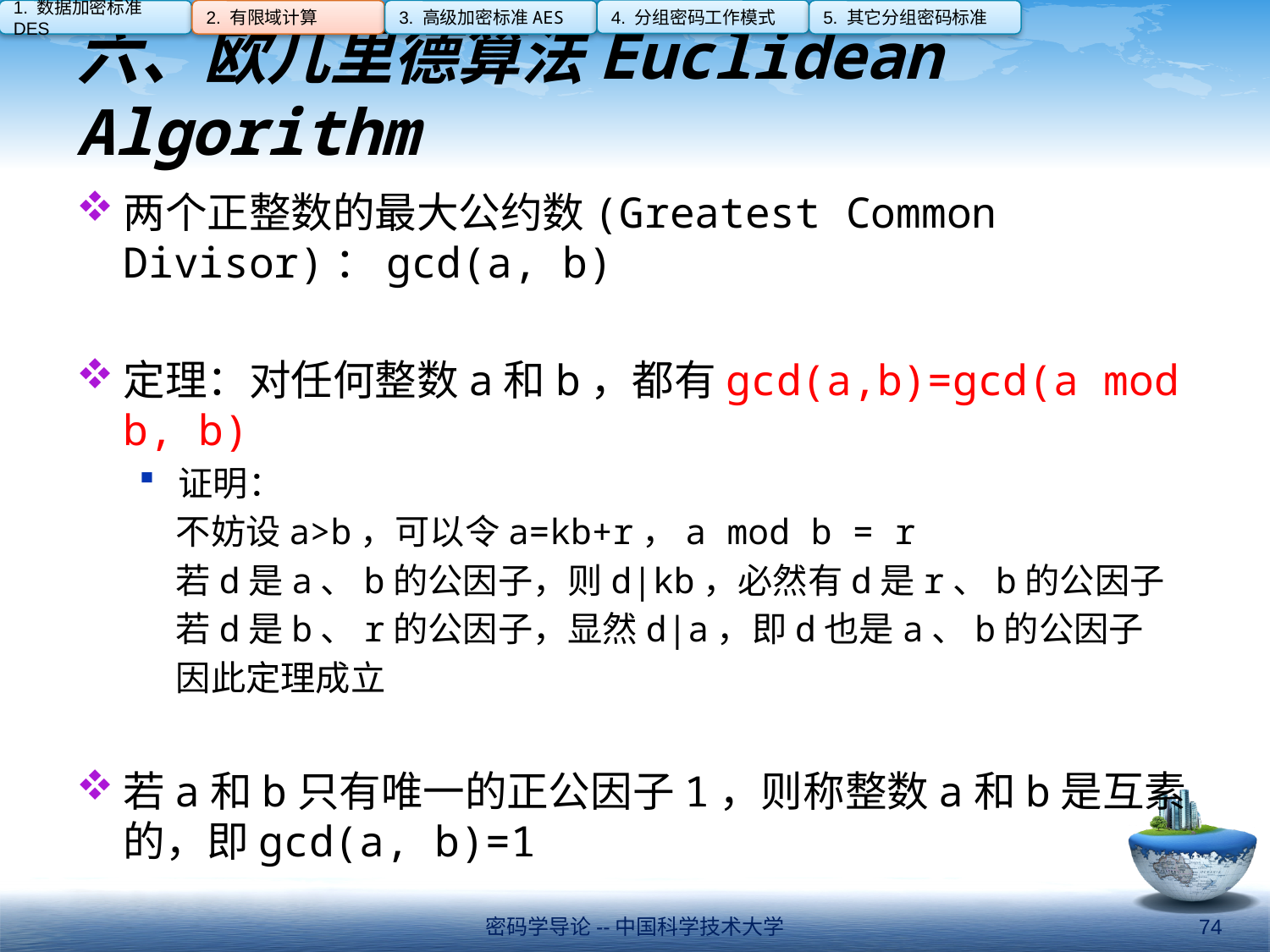

4. 分组密码工作模式
1. 数据加密标准DES
2. 有限域计算
3. 高级加密标准AES
5. 其它分组密码标准
# 六、欧几里德算法Euclidean Algorithm
两个正整数的最大公约数(Greatest Common Divisor)：gcd(a, b)

定理：对任何整数a和b，都有gcd(a,b)=gcd(a mod b, b)
证明：
不妨设a>b，可以令a=kb+r，a mod b = r
若d是a、b的公因子，则d|kb，必然有d是r、b的公因子
若d是b、r的公因子，显然d|a，即d也是a、b的公因子
因此定理成立

若a和b只有唯一的正公因子1，则称整数a和b是互素的，即gcd(a, b)=1
密码学导论--中国科学技术大学
74